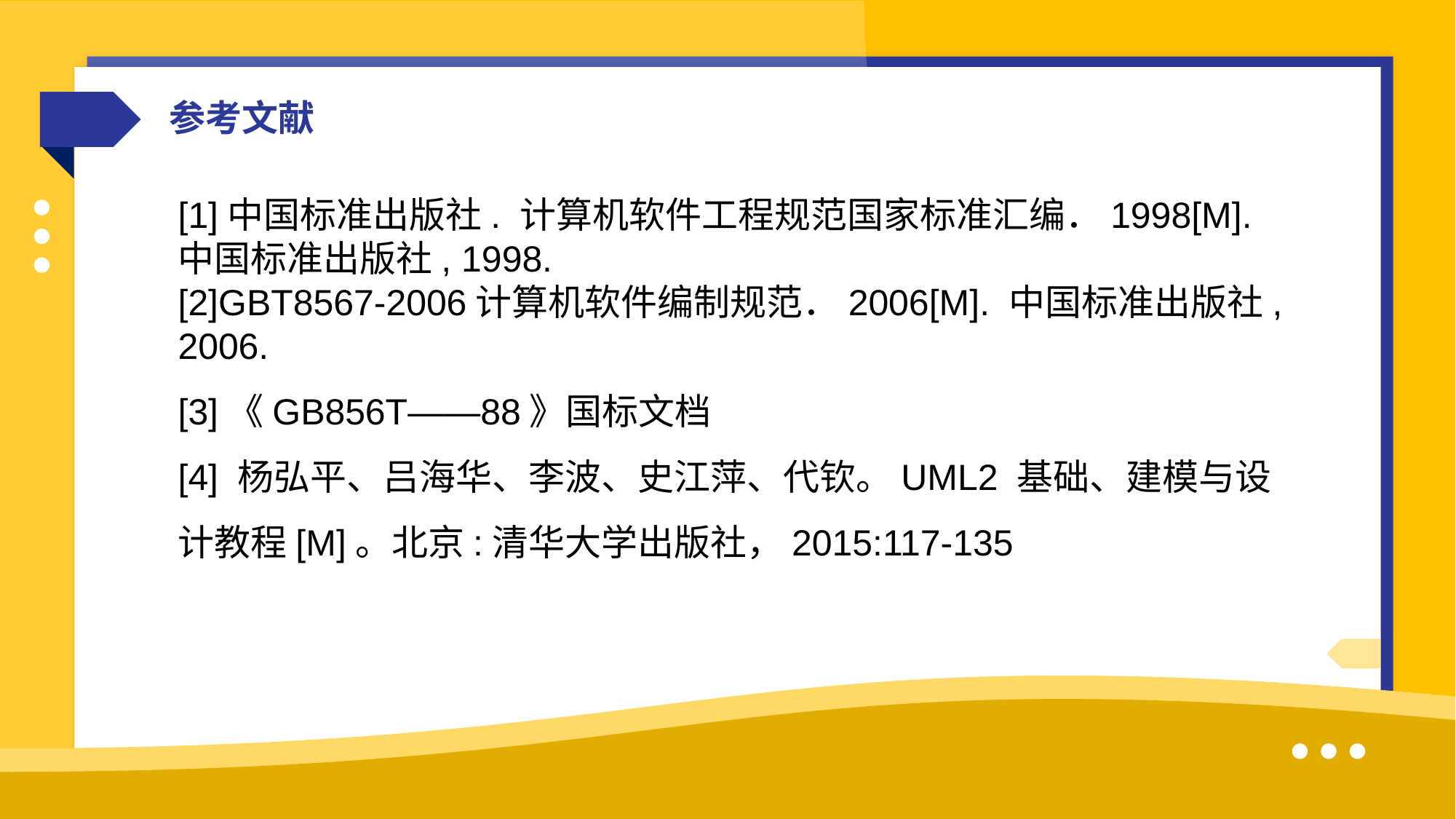

参考文献
[1]中国标准出版社. 计算机软件工程规范国家标准汇编．1998[M]. 中国标准出版社, 1998.
[2]GBT8567-2006计算机软件编制规范．2006[M]. 中国标准出版社, 2006.
[3]《GB856T——88》国标文档
[4] 杨弘平、吕海华、李波、史江萍、代钦。UML2 基础、建模与设计教程[M]。北京:清华大学出版社，2015:117-135